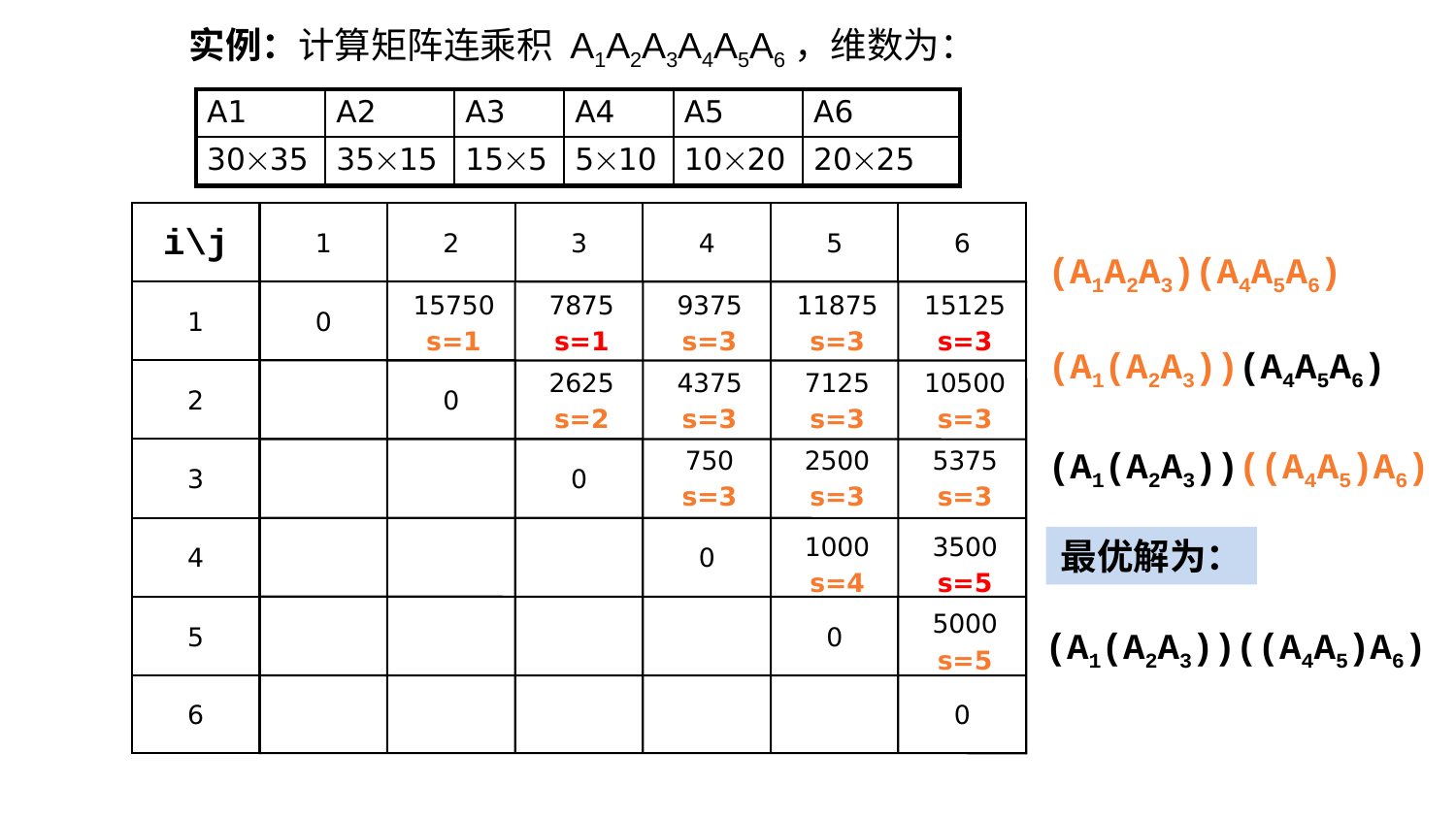

实例：计算矩阵连乘积 A1A2A3A4A5A6，维数为：
| A1 | A2 | A3 | A4 | A5 | A6 |
| --- | --- | --- | --- | --- | --- |
| 30×35 | 35×15 | 15×5 | 5×10 | 10×20 | 20×25 |

1
2
3
4
5
6
1
0

2

0
3

0
4

0
5

0
6

0

i\j
(A1A2A3)(A4A5A6)

15750
s=1
7875
s=1
9375
s=3
11875
s=3
15125
s=3
(A1(A2A3))(A4A5A6)

2625
s=2
4375
s=3
7125
s=3
10500
s=3

(A1(A2A3))((A4A5)A6)
750
s=3
2500
s=3
5375
s=3

最优解为：
1000
s=4
3500
s=5

5000
s=5
(A1(A2A3))((A4A5)A6)